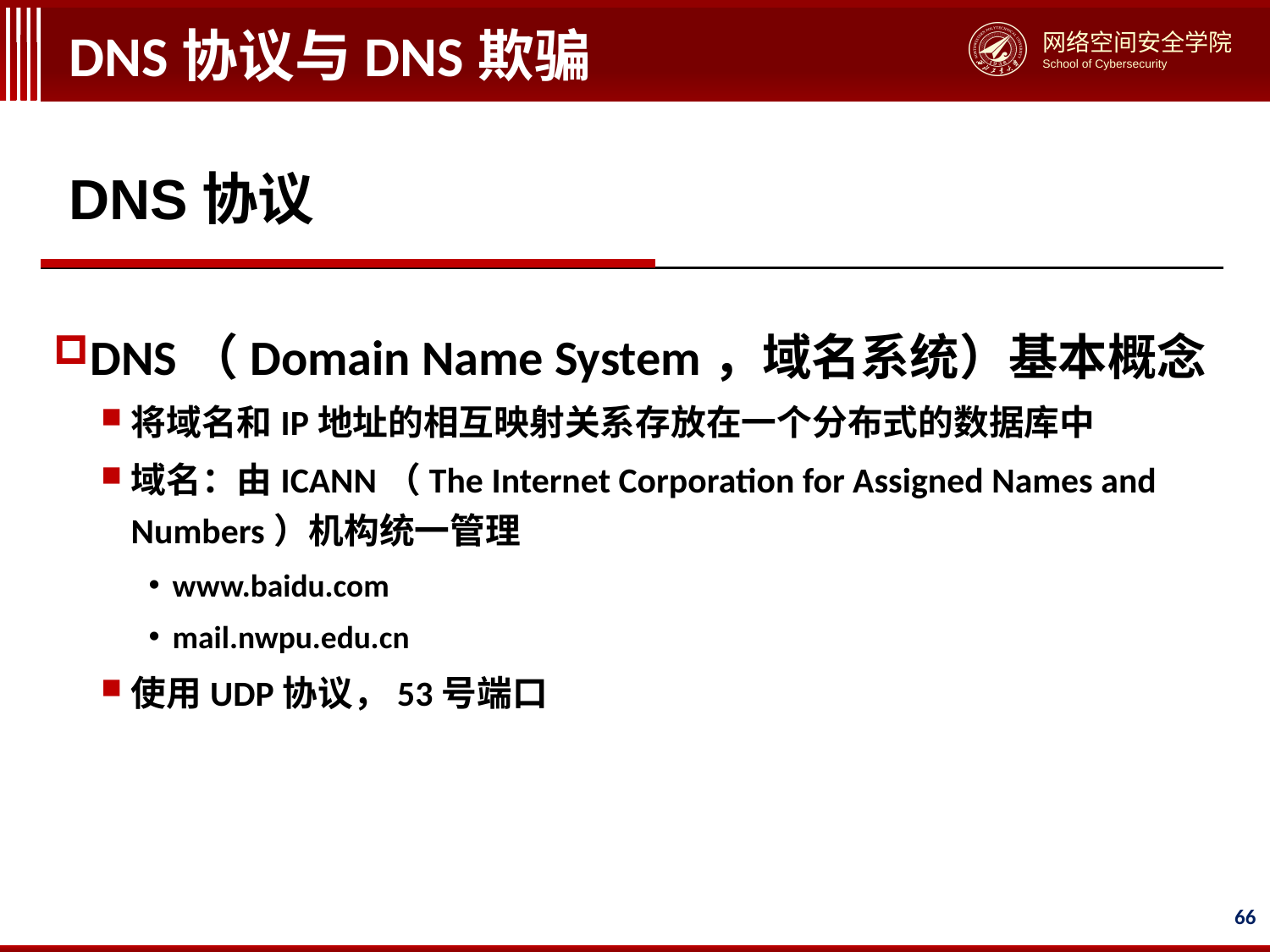

# DNS协议与DNS欺骗
DNS协议
DNS（Domain Name System，域名系统）基本概念
将域名和IP地址的相互映射关系存放在一个分布式的数据库中
域名：由ICANN（The Internet Corporation for Assigned Names and Numbers）机构统一管理
www.baidu.com
mail.nwpu.edu.cn
使用UDP协议，53号端口